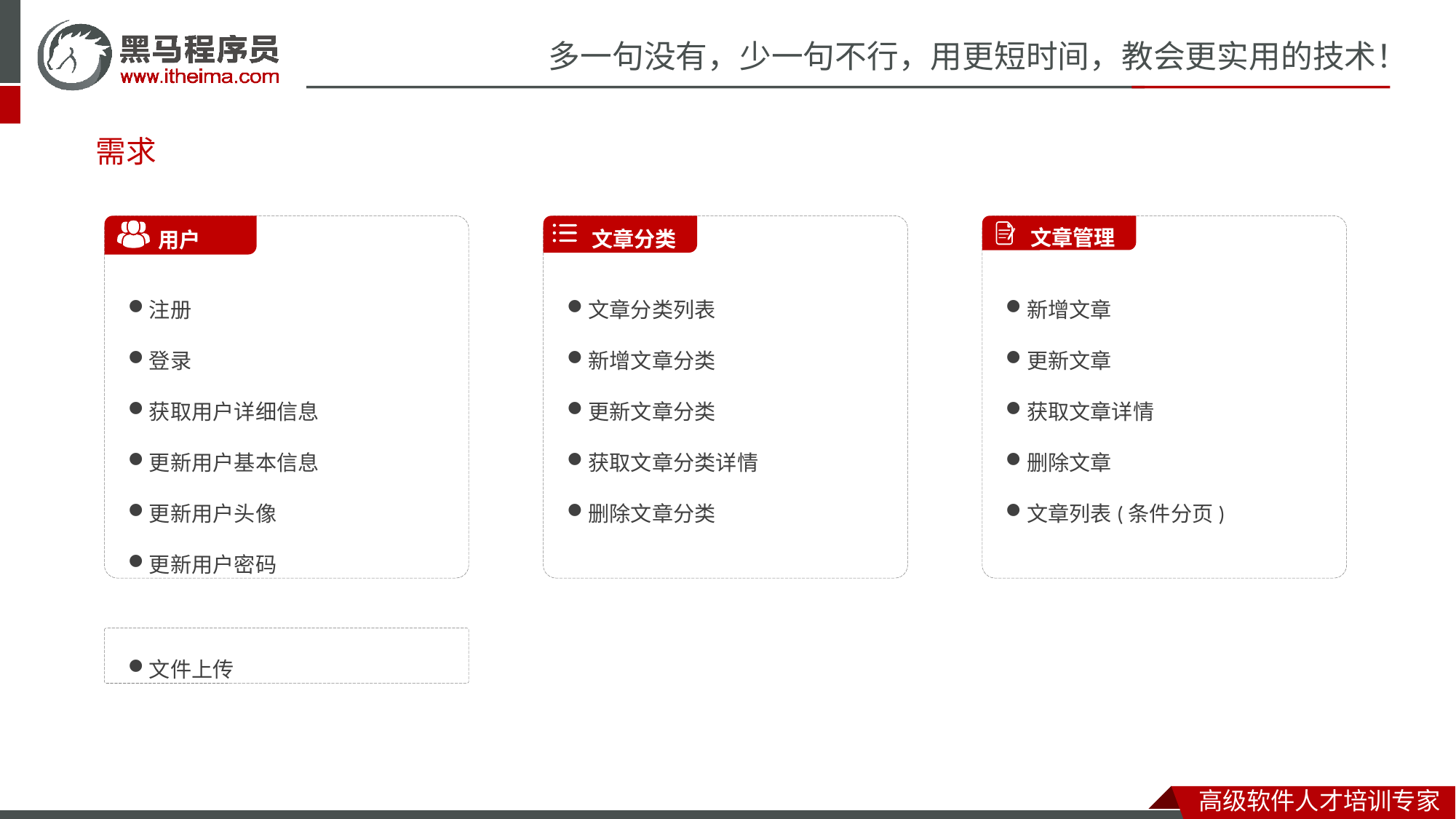

# 需求

      用户

     文章分类

     文章管理

注册
登录
获取用户详细信息
更新用户基本信息
更新用户头像
更新用户密码
文章分类列表
新增文章分类
更新文章分类
获取文章分类详情
删除文章分类
新增文章
更新文章
获取文章详情
删除文章
文章列表(条件分页)
文件上传